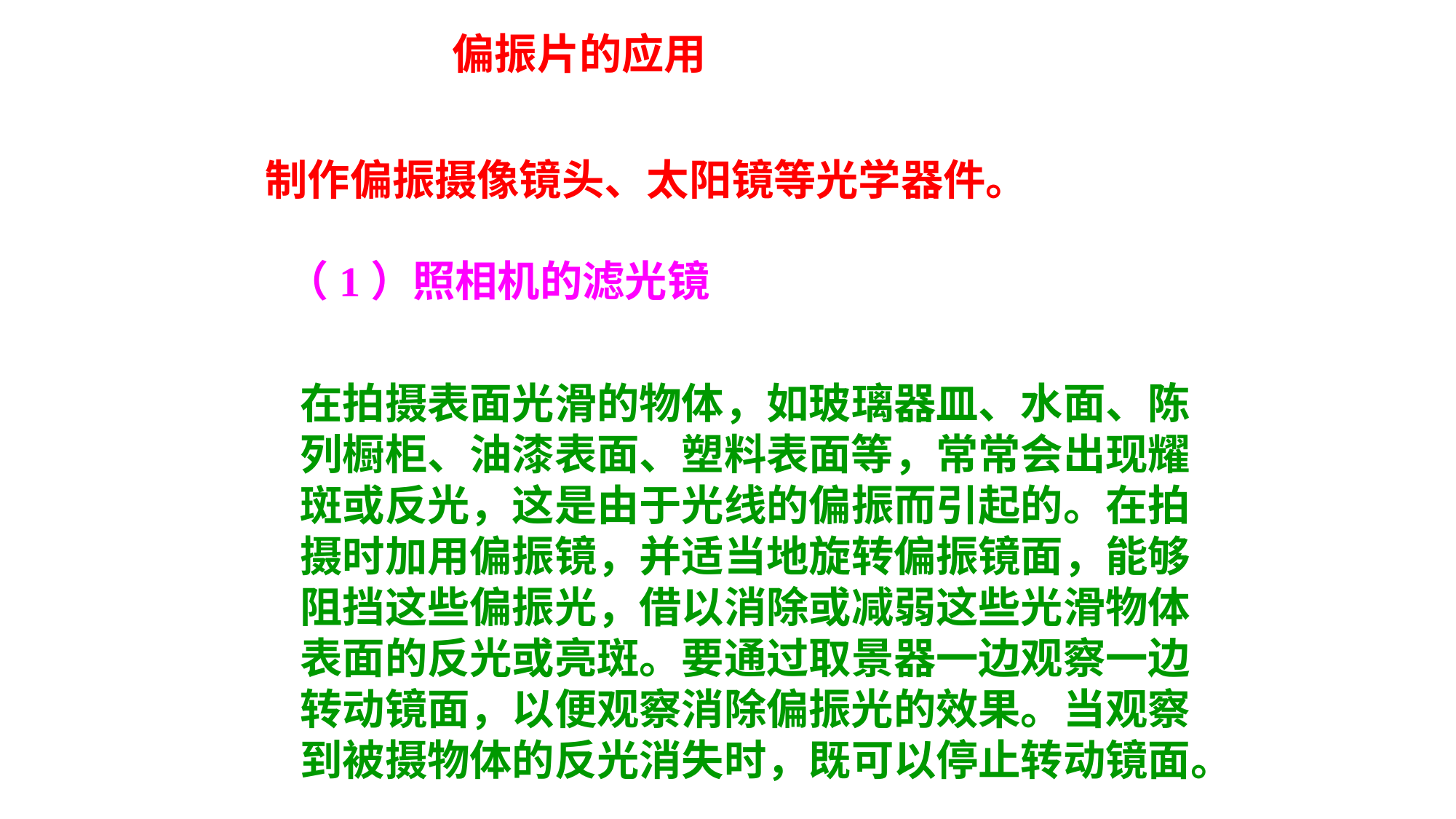

偏振片的应用
制作偏振摄像镜头、太阳镜等光学器件。
（1）照相机的滤光镜
在拍摄表面光滑的物体，如玻璃器皿、水面、陈列橱柜、油漆表面、塑料表面等，常常会出现耀斑或反光，这是由于光线的偏振而引起的。在拍摄时加用偏振镜，并适当地旋转偏振镜面，能够阻挡这些偏振光，借以消除或减弱这些光滑物体表面的反光或亮斑。要通过取景器一边观察一边转动镜面，以便观察消除偏振光的效果。当观察到被摄物体的反光消失时，既可以停止转动镜面。